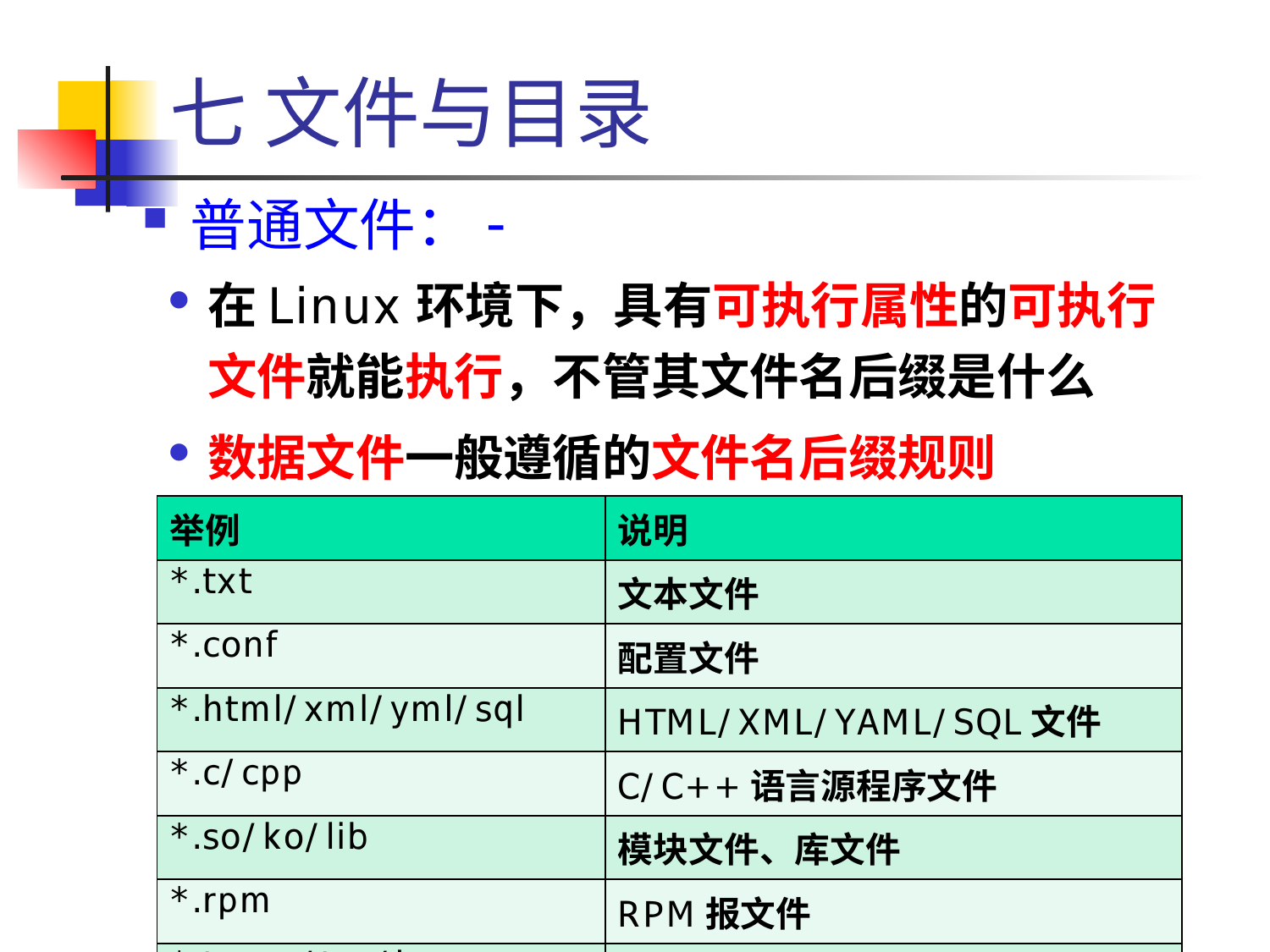

七 文件与目录
普通文件：-
在Linux环境下，具有可执行属性的可执行文件就能执行，不管其文件名后缀是什么
数据文件一般遵循的文件名后缀规则
| 举例 | 说明 |
| --- | --- |
| \*.txt | 文本文件 |
| \*.conf | 配置文件 |
| \*.html/xml/yml/sql | HTML/XML/YAML/SQL文件 |
| \*.c/cpp | C/C++语言源程序文件 |
| \*.so/ko/lib | 模块文件、库文件 |
| \*.rpm | RPM报文件 |
| \*.tar.gz/tgz/bar.xz | 压缩后的tar包文件 |